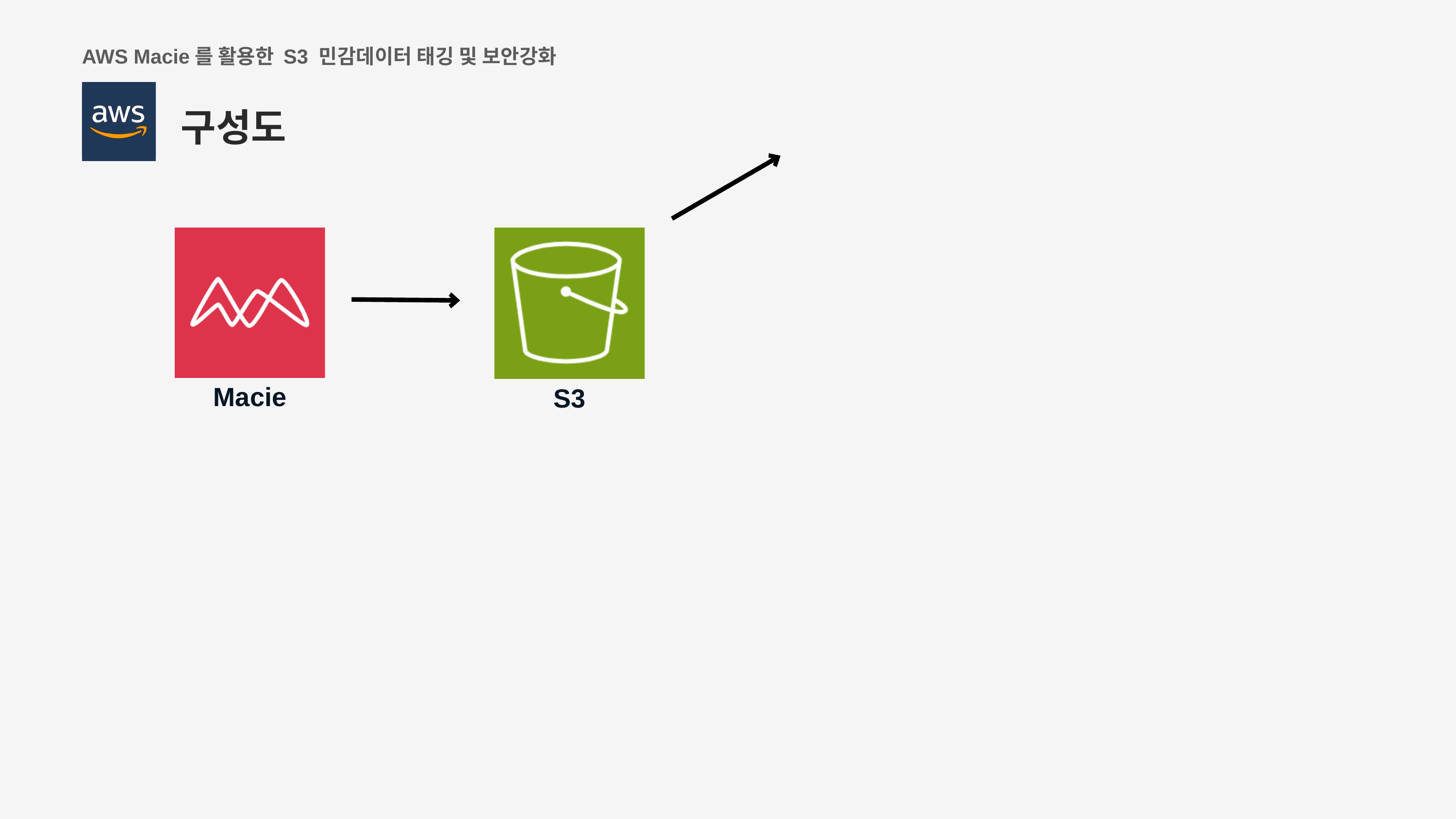

AWS Macie를 활용한 S3 민감데이터 태깅 및 보안강화

구성도

Macie

S3